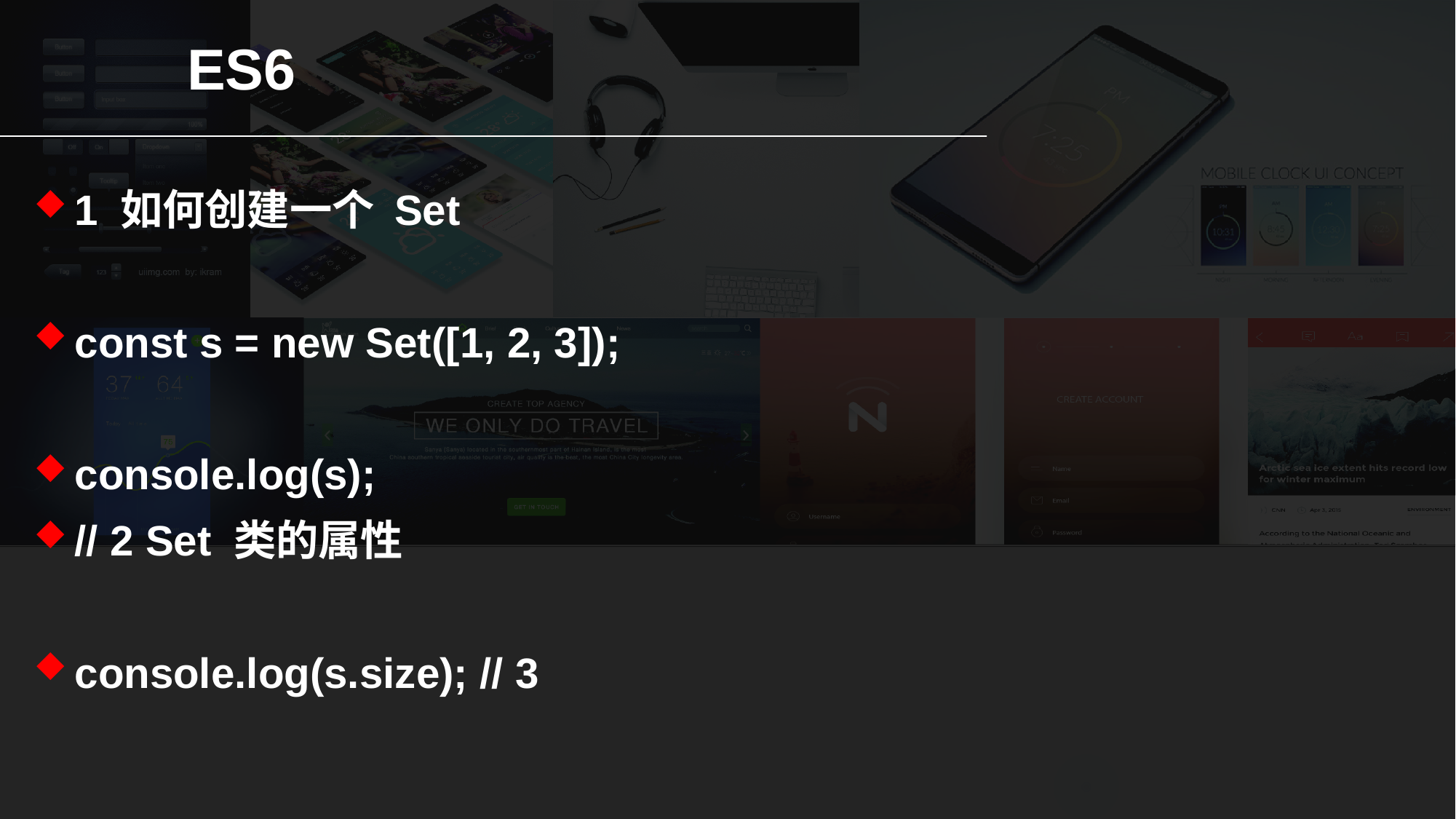

ES6

1 如何创建一个 Set

const s = new Set([1, 2, 3]);

console.log(s);
// 2 Set 类的属性

console.log(s.size); // 3